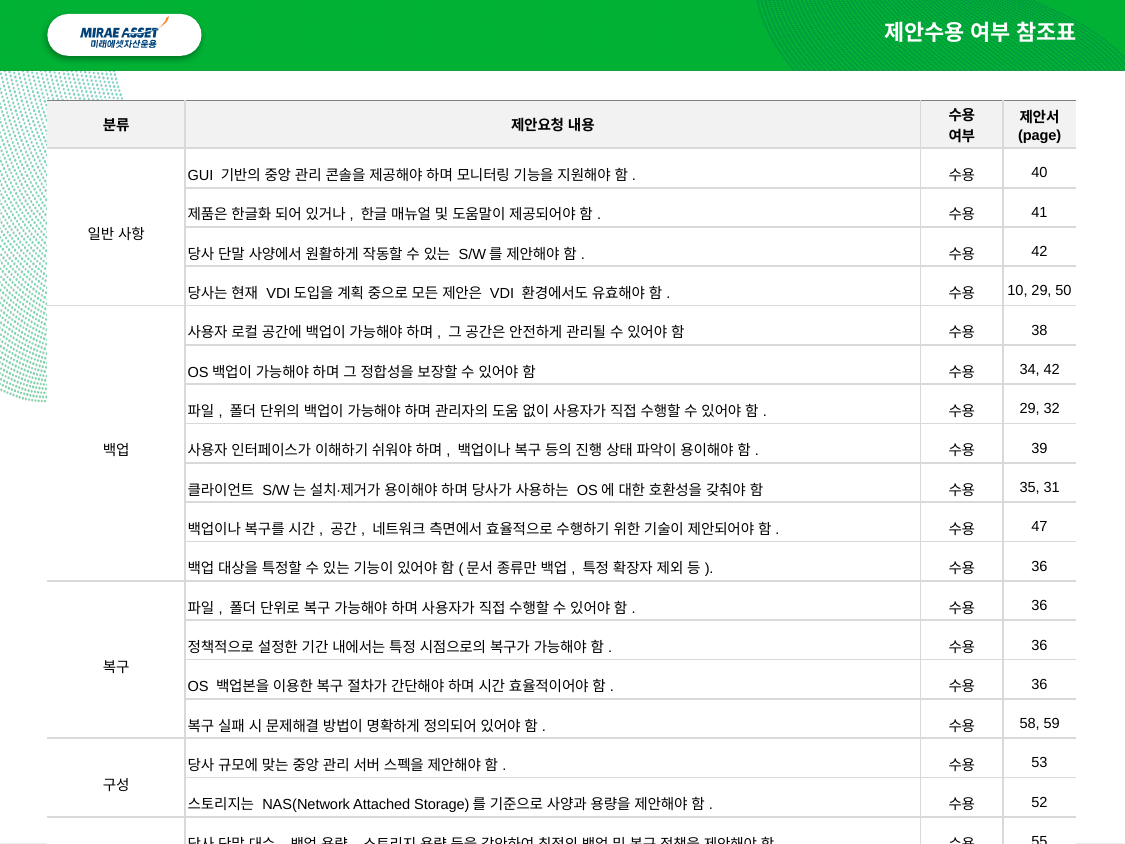

제안수용 여부 참조표
| 분류 | 제안요청 내용 | 수용 여부 | 제안서 (page) |
| --- | --- | --- | --- |
| 일반 사항 | GUI 기반의 중앙 관리 콘솔을 제공해야 하며 모니터링 기능을 지원해야 함. | 수용 | 40 |
|  | 제품은 한글화 되어 있거나, 한글 매뉴얼 및 도움말이 제공되어야 함. | 수용 | 41 |
|  | 당사 단말 사양에서 원활하게 작동할 수 있는 S/W를 제안해야 함. | 수용 | 42 |
|  | 당사는 현재 VDI도입을 계획 중으로 모든 제안은 VDI 환경에서도 유효해야 함. | 수용 | 10, 29, 50 |
| 백업 | 사용자 로컬 공간에 백업이 가능해야 하며, 그 공간은 안전하게 관리될 수 있어야 함 | 수용 | 38 |
|  | OS백업이 가능해야 하며 그 정합성을 보장할 수 있어야 함 | 수용 | 34, 42 |
|  | 파일, 폴더 단위의 백업이 가능해야 하며 관리자의 도움 없이 사용자가 직접 수행할 수 있어야 함. | 수용 | 29, 32 |
|  | 사용자 인터페이스가 이해하기 쉬워야 하며, 백업이나 복구 등의 진행 상태 파악이 용이해야 함. | 수용 | 39 |
|  | 클라이언트 S/W는 설치∙제거가 용이해야 하며 당사가 사용하는 OS에 대한 호환성을 갖춰야 함 | 수용 | 35, 31 |
|  | 백업이나 복구를 시간, 공간, 네트워크 측면에서 효율적으로 수행하기 위한 기술이 제안되어야 함. | 수용 | 47 |
|  | 백업 대상을 특정할 수 있는 기능이 있어야 함(문서 종류만 백업, 특정 확장자 제외 등). | 수용 | 36 |
| 복구 | 파일, 폴더 단위로 복구 가능해야 하며 사용자가 직접 수행할 수 있어야 함. | 수용 | 36 |
|  | 정책적으로 설정한 기간 내에서는 특정 시점으로의 복구가 가능해야 함. | 수용 | 36 |
|  | OS 백업본을 이용한 복구 절차가 간단해야 하며 시간 효율적이어야 함. | 수용 | 36 |
|  | 복구 실패 시 문제해결 방법이 명확하게 정의되어 있어야 함. | 수용 | 58, 59 |
| 구성 | 당사 규모에 맞는 중앙 관리 서버 스펙을 제안해야 함. | 수용 | 53 |
|  | 스토리지는 NAS(Network Attached Storage)를 기준으로 사양과 용량을 제안해야 함. | 수용 | 52 |
| 정책 | 당사 단말 대수, 백업 용량, 스토리지 용량 등을 감안하여 최적의 백업 및 복구 정책을 제안해야 함. | 수용 | 55 |
|  | 네트워크 부담을 최소화 할 수 있는 백업 방법을 제안해야 함(당사는 1G망 사용 중) | 수용 | 47, 51 |